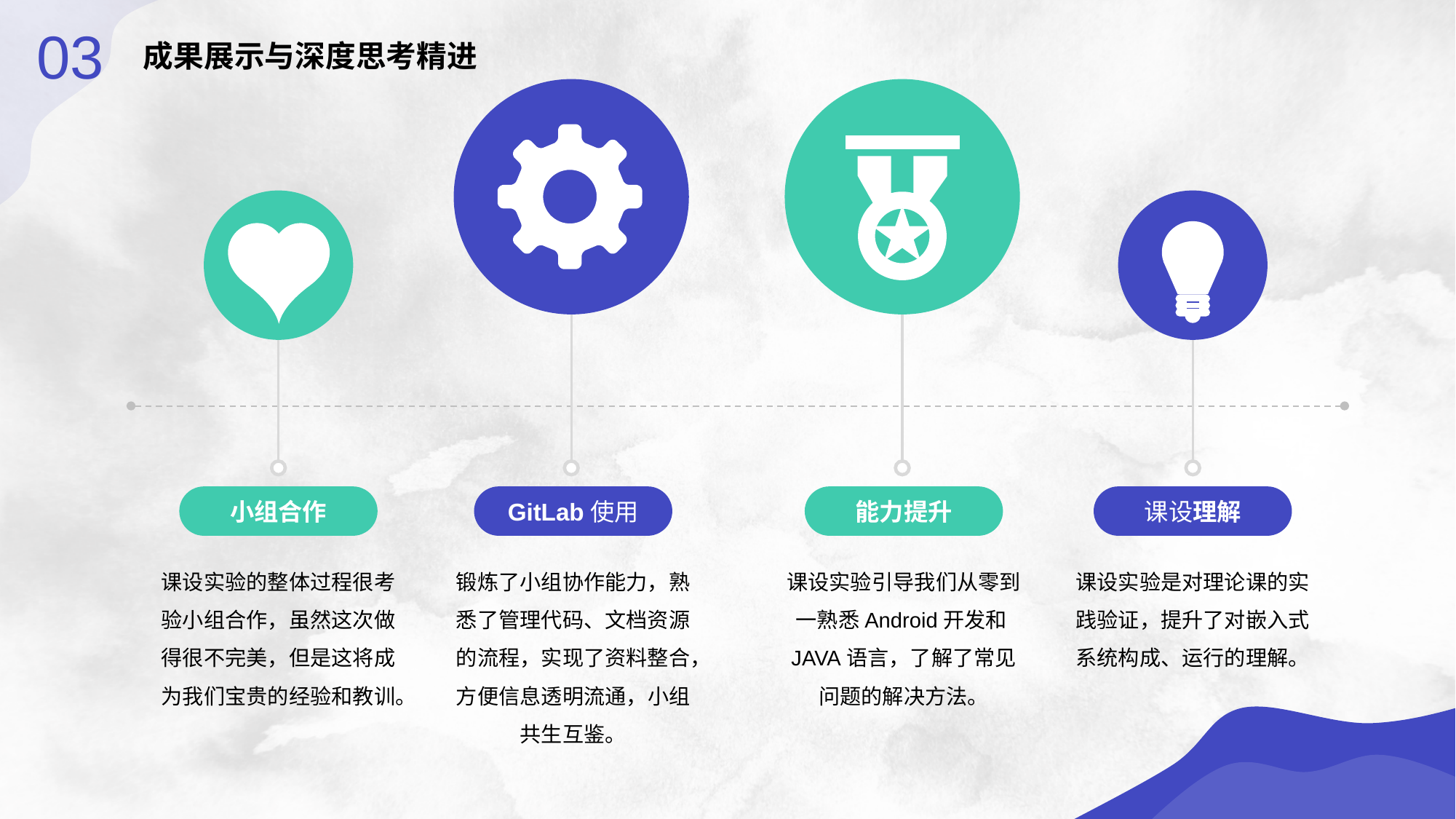

03
成果展示与深度思考精进

小组合作
GitLab使用
能力提升
课设理解
课设实验的整体过程很考验小组合作，虽然这次做得很不完美，但是这将成为我们宝贵的经验和教训。
锻炼了小组协作能力，熟悉了管理代码、文档资源的流程，实现了资料整合，方便信息透明流通，小组共生互鉴。
课设实验引导我们从零到一熟悉Android开发和JAVA语言，了解了常见问题的解决方法。
课设实验是对理论课的实践验证，提升了对嵌入式系统构成、运行的理解。